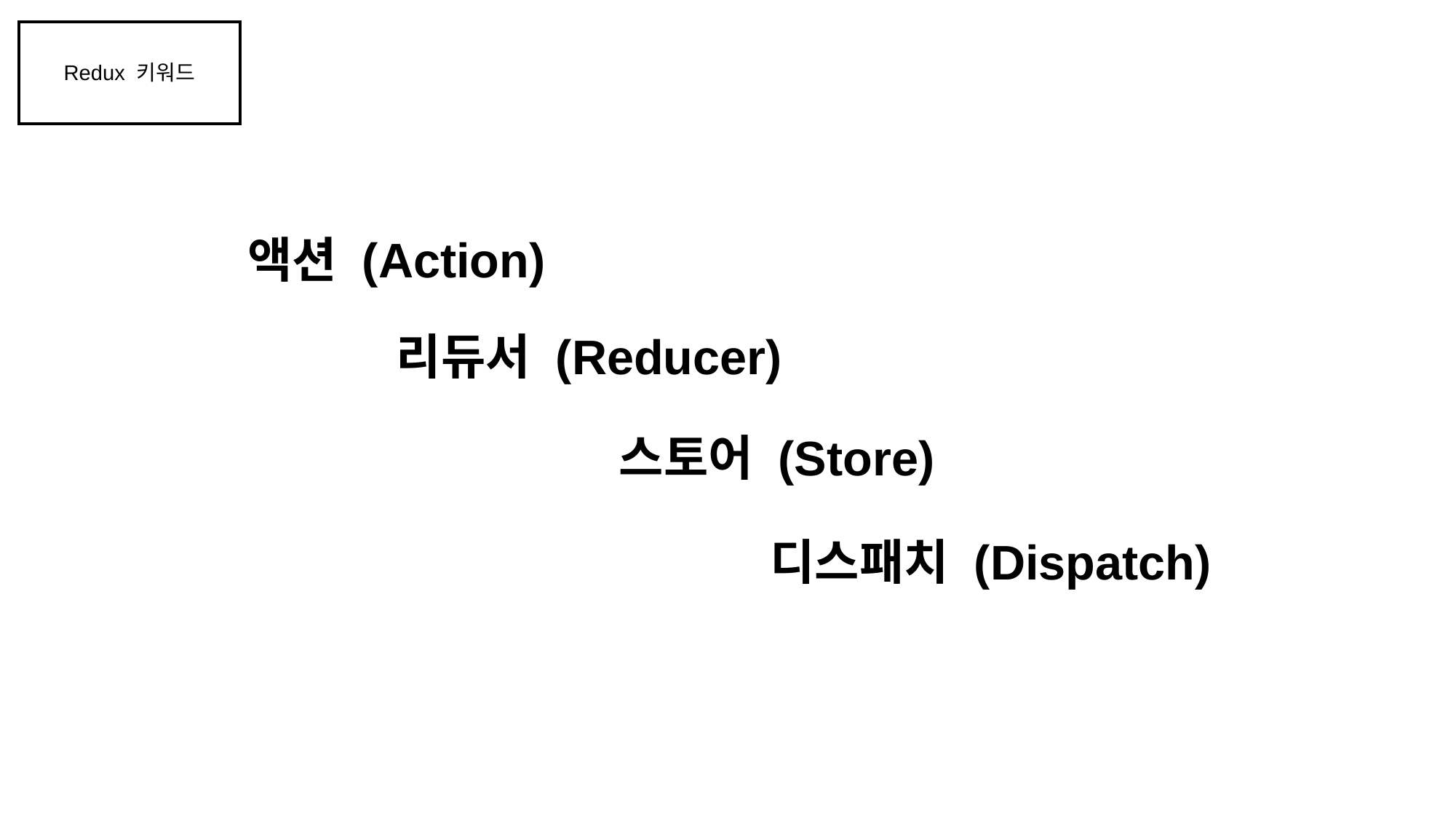

Redux 키워드
액션 (Action)
리듀서 (Reducer)
스토어 (Store)
디스패치 (Dispatch)